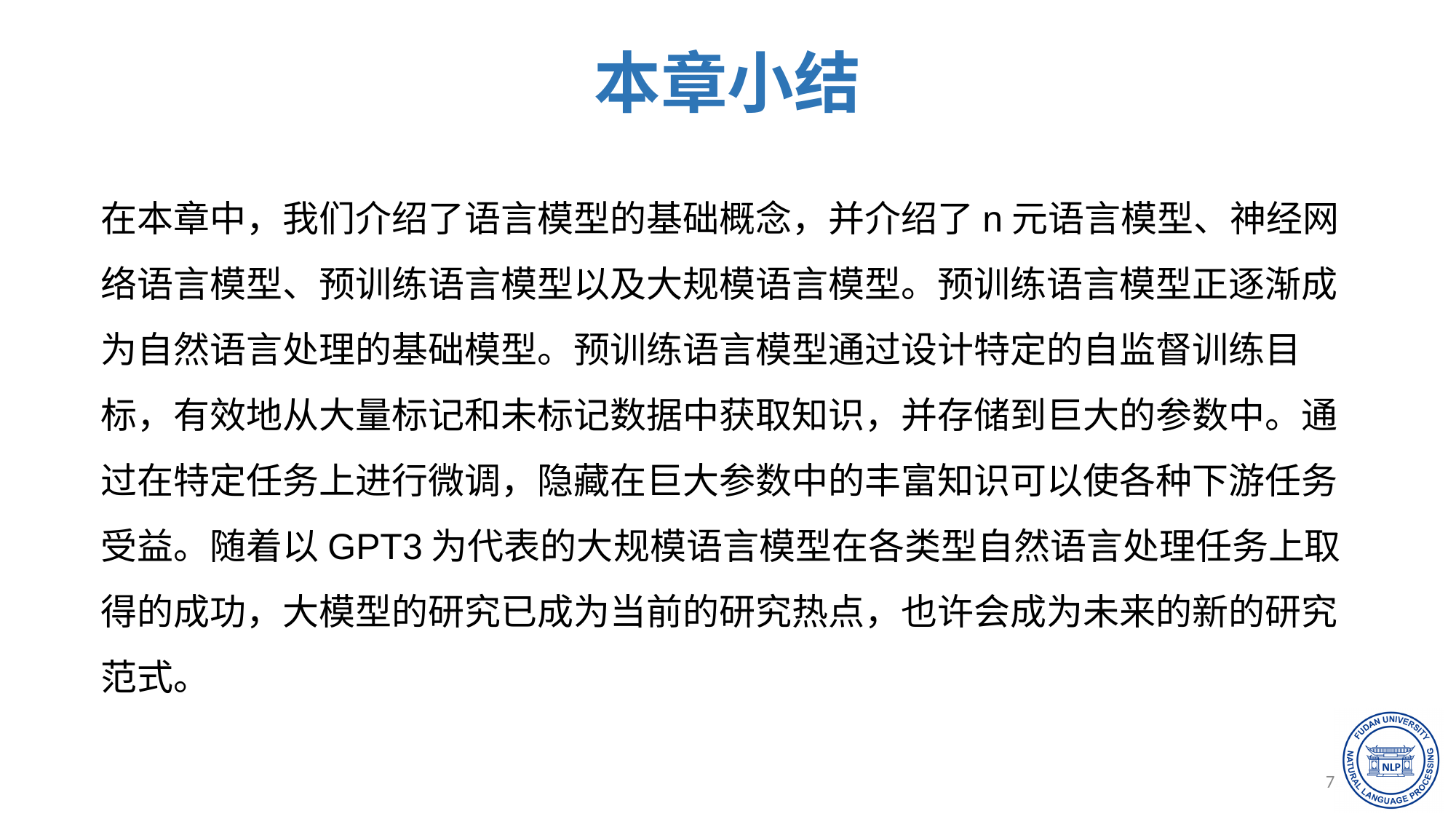

本章小结
哎呀小小草
专业设计
在本章中，我们介绍了语言模型的基础概念，并介绍了n元语言模型、神经网络语言模型、预训练语言模型以及大规模语言模型。预训练语言模型正逐渐成为自然语言处理的基础模型。预训练语言模型通过设计特定的自监督训练目标，有效地从大量标记和未标记数据中获取知识，并存储到巨大的参数中。通过在特定任务上进行微调，隐藏在巨大参数中的丰富知识可以使各种下游任务受益。随着以GPT3为代表的大规模语言模型在各类型自然语言处理任务上取得的成功，大模型的研究已成为当前的研究热点，也许会成为未来的新的研究范式。
2015
哎呀小小草演示设计
70